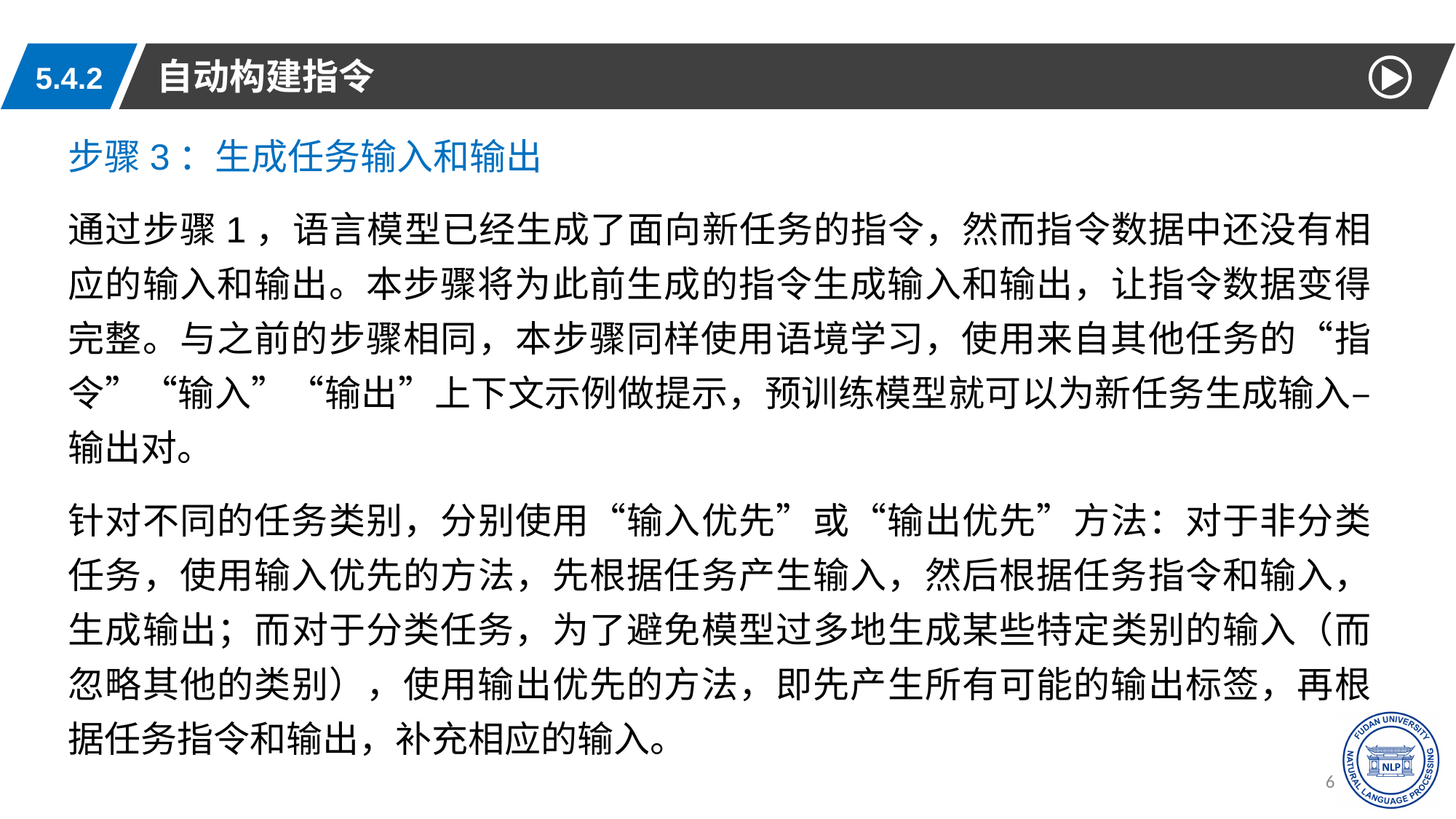

自动构建指令
5.4.2

步骤3：生成任务输入和输出
通过步骤1，语言模型已经生成了面向新任务的指令，然而指令数据中还没有相应的输入和输出。本步骤将为此前生成的指令生成输入和输出，让指令数据变得完整。与之前的步骤相同，本步骤同样使用语境学习，使用来自其他任务的“指令”“输入”“输出”上下文示例做提示，预训练模型就可以为新任务生成输入–输出对。
针对不同的任务类别，分别使用“输入优先”或“输出优先”方法：对于非分类任务，使用输入优先的方法，先根据任务产生输入，然后根据任务指令和输入，生成输出；而对于分类任务，为了避免模型过多地生成某些特定类别的输入（而忽略其他的类别），使用输出优先的方法，即先产生所有可能的输出标签，再根据任务指令和输出，补充相应的输入。
60